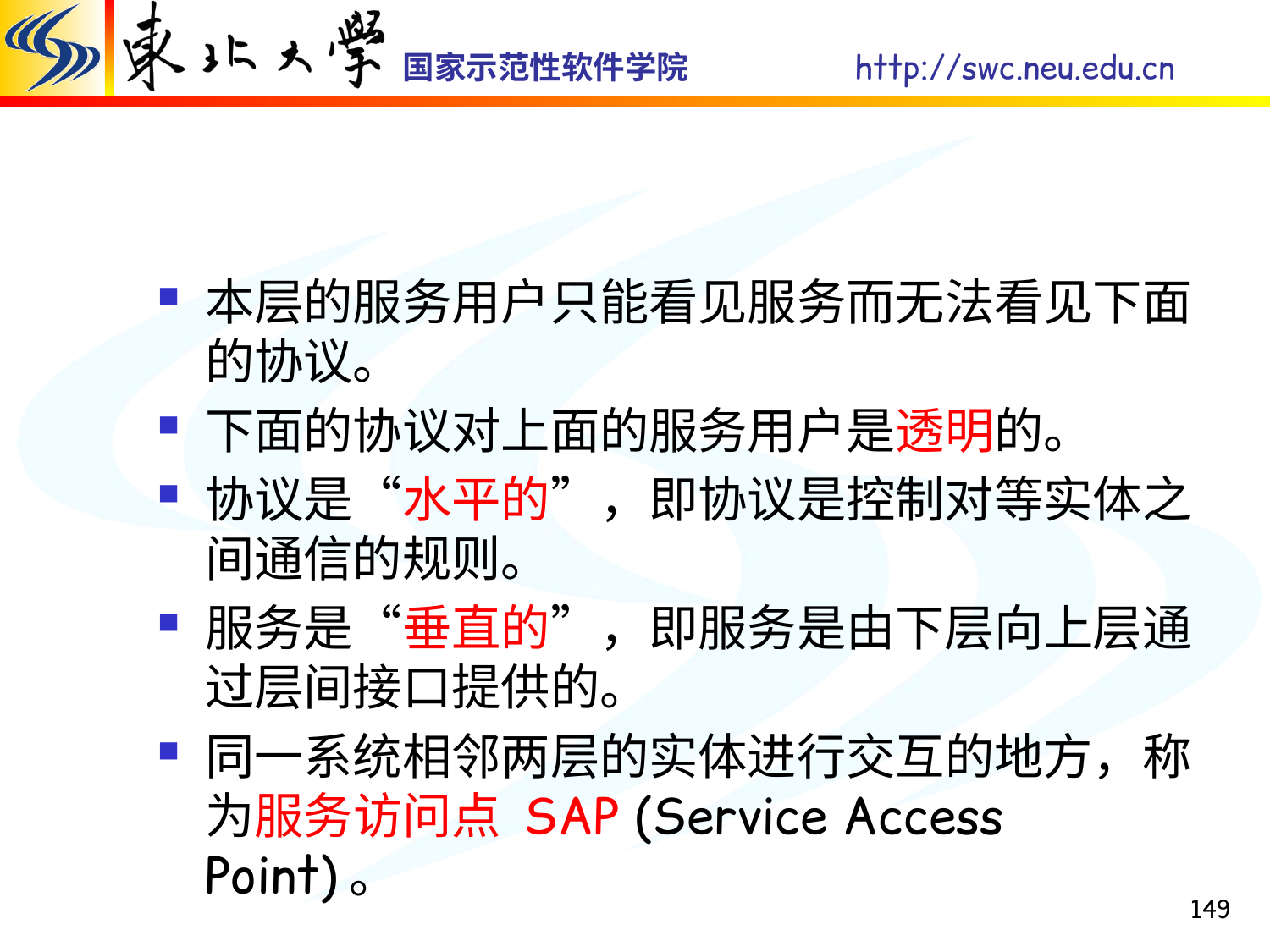

本层的服务用户只能看见服务而无法看见下面的协议。
下面的协议对上面的服务用户是透明的。
协议是“水平的”，即协议是控制对等实体之间通信的规则。
服务是“垂直的”，即服务是由下层向上层通过层间接口提供的。
同一系统相邻两层的实体进行交互的地方，称为服务访问点 SAP (Service Access Point)。
149